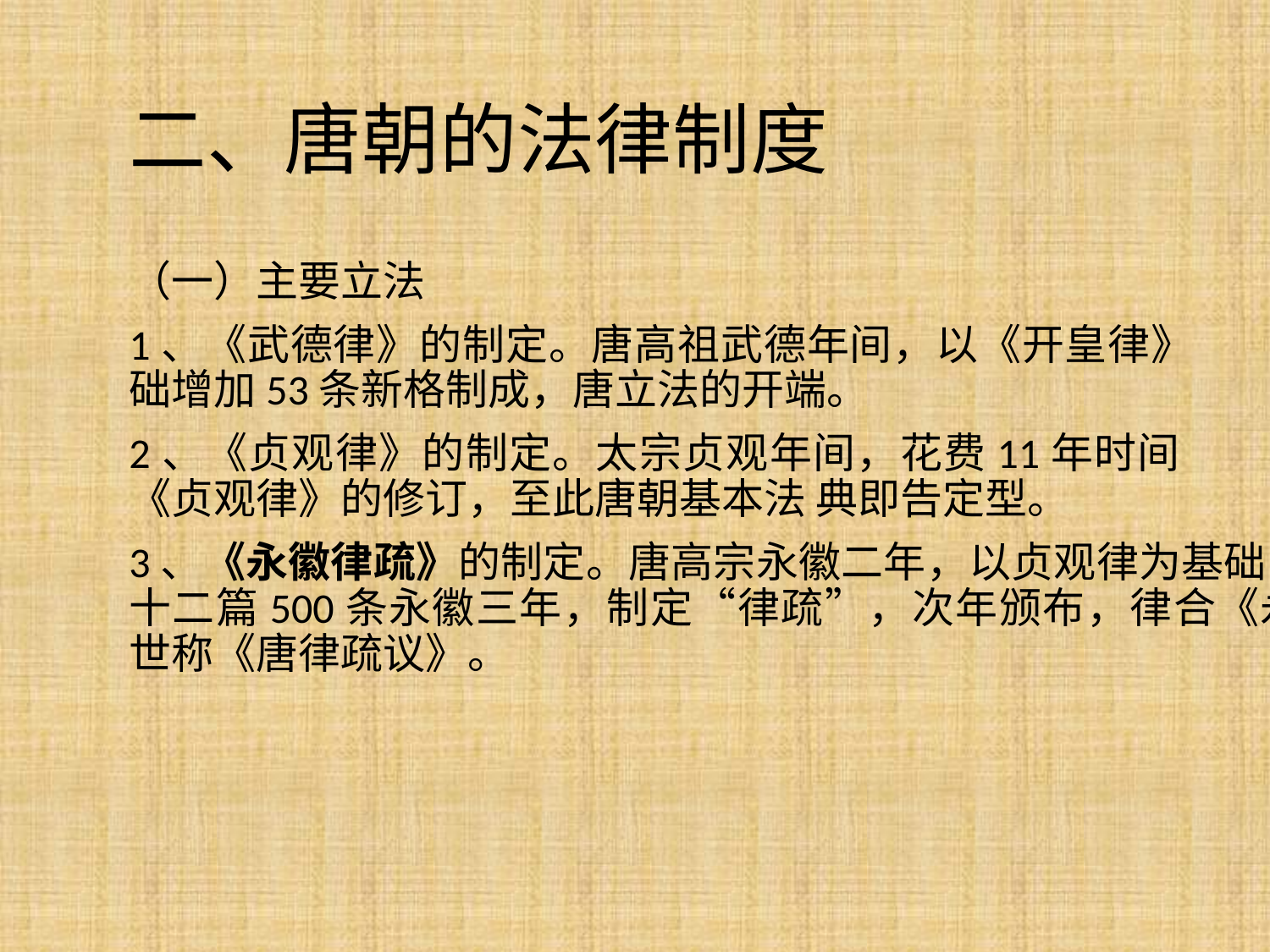

# 二、唐朝的法律制度
（一）主要立法
1、《武德律》的制定。唐高祖武德年间，以《开皇律》                            为基础增加53条新格制成，唐立法的开端。
2、《贞观律》的制定。太宗贞观年间，花费11年时间                            完成《贞观律》的修订，至此唐朝基本法 典即告定型。
3、《永徽律疏》的制定。唐高宗永徽二年，以贞观律为基础，编篡了永徽律十二篇500条永徽三年，制定“律疏”，次年颁布，律合《永徽律疏》，后世称《唐律疏议》。